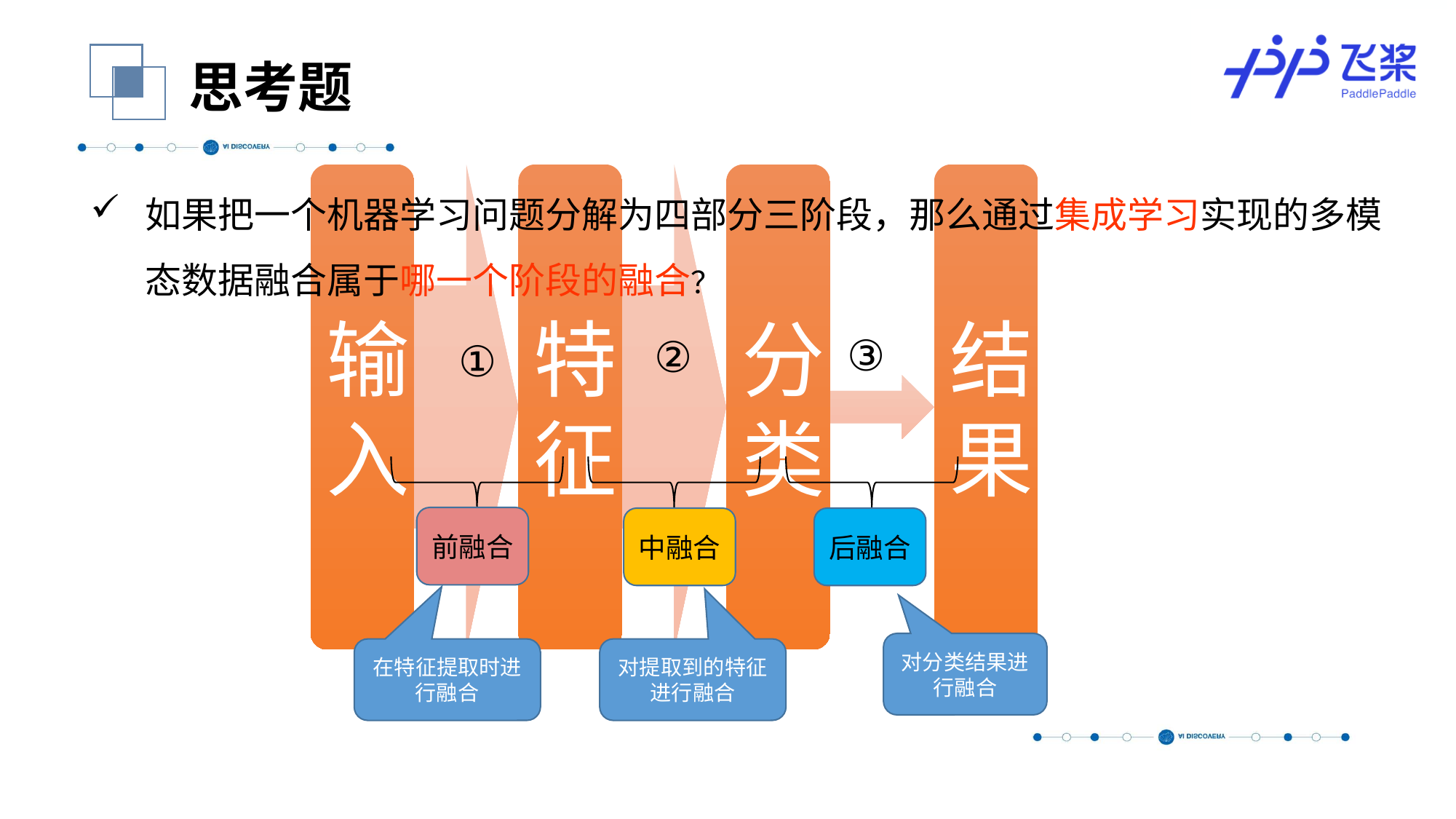

思考题
如果把一个机器学习问题分解为四部分三阶段，那么通过集成学习实现的多模态数据融合属于哪一个阶段的融合？
特征
分类
结果
③
②
①

前融合
中融合
后融合
对分类结果进行融合
在特征提取时进行融合
对提取到的特征进行融合